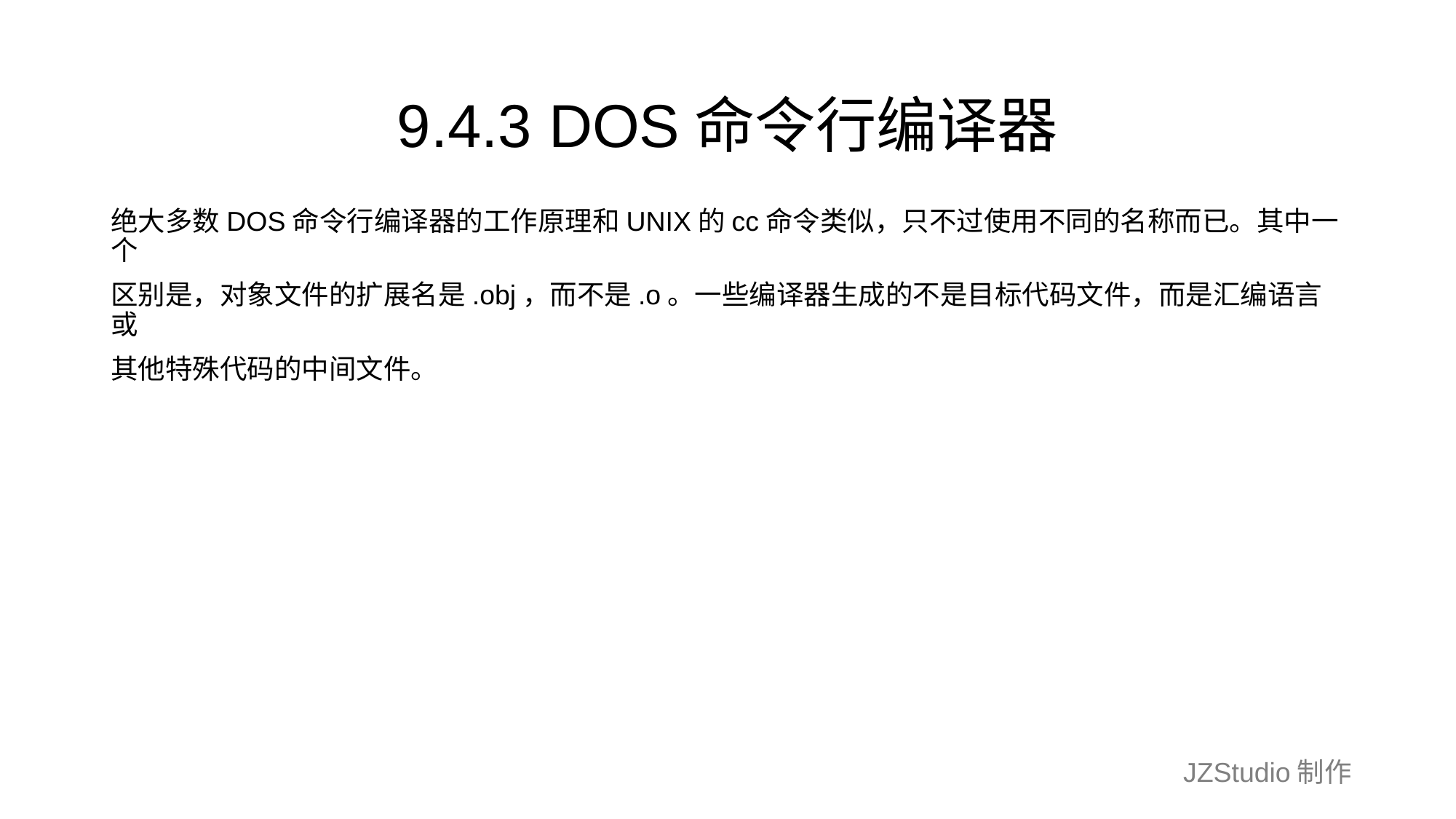

# 9.4.3 DOS命令行编译器
绝大多数DOS命令行编译器的工作原理和UNIX的cc命令类似，只不过使用不同的名称而已。其中一个
区别是，对象文件的扩展名是.obj，而不是.o。一些编译器生成的不是目标代码文件，而是汇编语言或
其他特殊代码的中间文件。